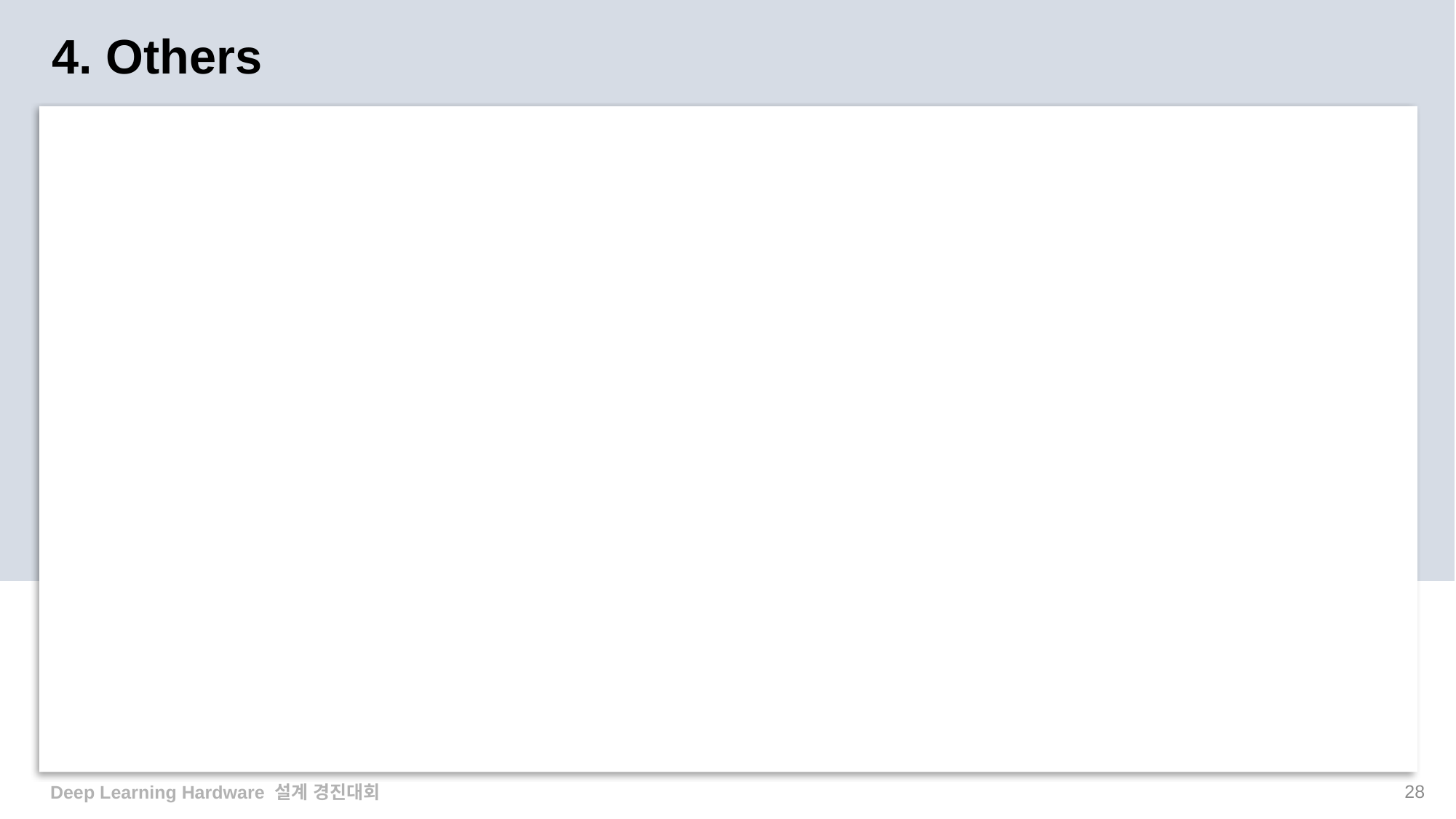

4. Others
28
Deep Learning Hardware 설계 경진대회